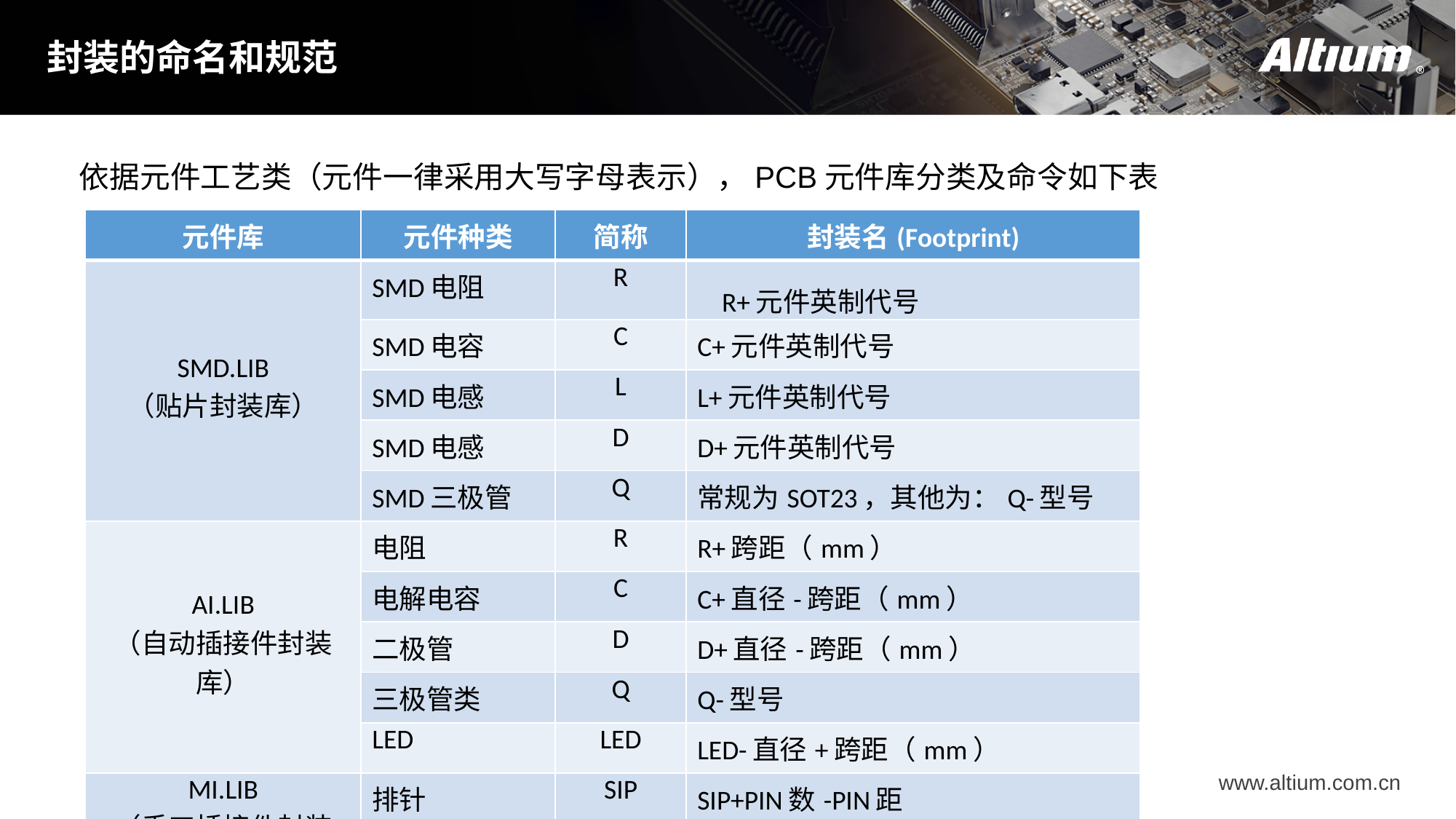

封装的命名和规范
依据元件工艺类（元件一律采用大写字母表示），PCB元件库分类及命令如下表
| 元件库 | 元件种类 | 简称 | 封装名(Footprint) |
| --- | --- | --- | --- |
| SMD.LIB （贴片封装库） | SMD电阻 | R | R+元件英制代号 |
|  | SMD电容 | C | C+元件英制代号 |
|  | SMD电感 | L | L+元件英制代号 |
|  | SMD电感 | D | D+元件英制代号 |
|  | SMD三极管 | Q | 常规为SOT23，其他为：Q-型号 |
| AI.LIB （自动插接件封装库） | 电阻 | R | R+跨距（mm） |
|  | 电解电容 | C | C+直径-跨距（mm） |
|  | 二极管 | D | D+直径-跨距（mm） |
|  | 三极管类 | Q | Q-型号 |
|  | LED | LED | LED-直径+跨距（mm） |
| MI.LIB （手工插接件封装库） | 排针 | SIP | SIP+PIN数-PIN距 |
|  | 保险管 | F | F+跨距（mm）-长X直径 |
www.altium.com.cn